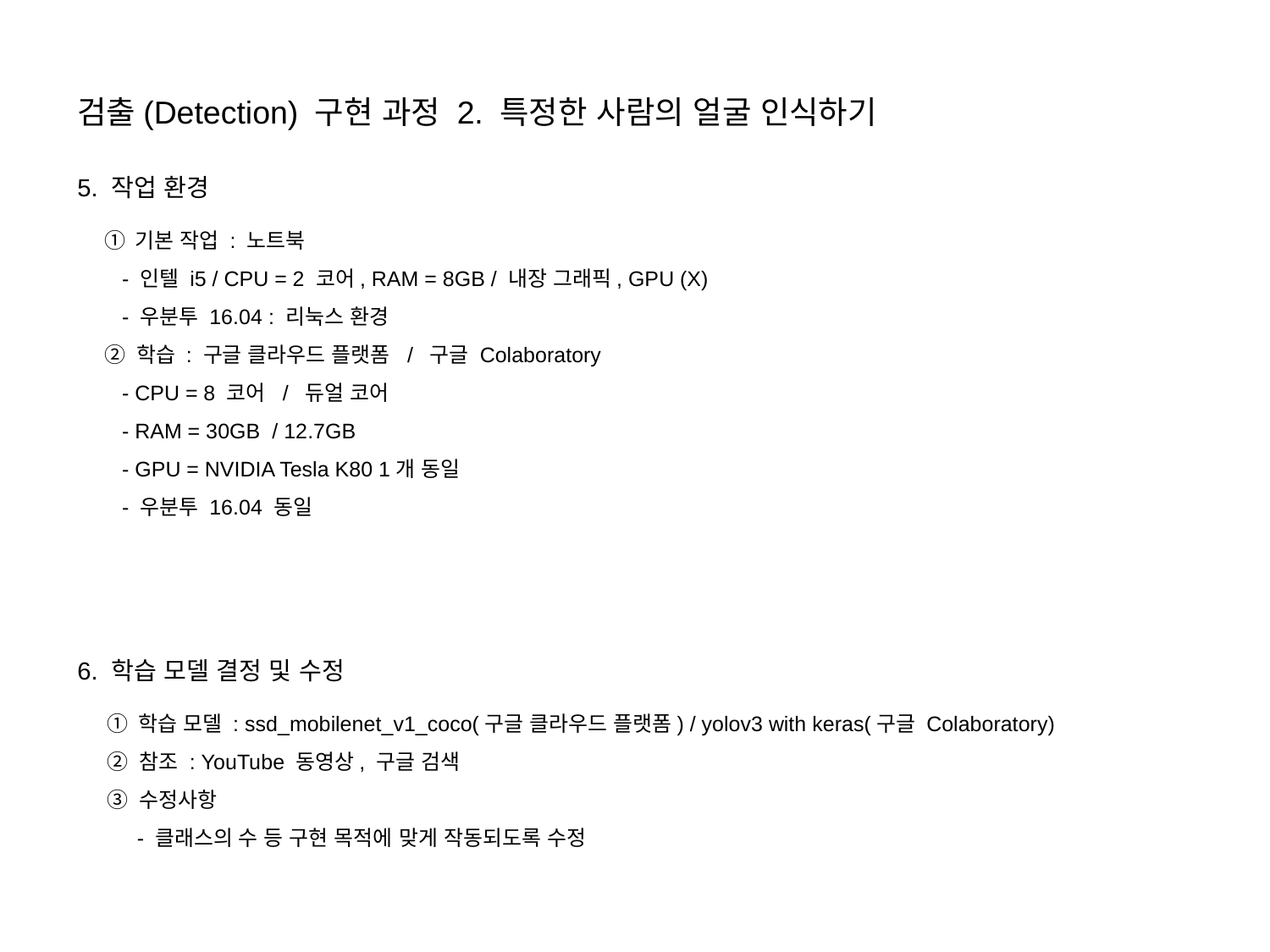

검출(Detection) 구현 과정 2. 특정한 사람의 얼굴 인식하기
5. 작업 환경
① 기본 작업 : 노트북
   - 인텔 i5 / CPU = 2 코어, RAM = 8GB / 내장 그래픽, GPU (X)
   - 우분투 16.04 : 리눅스 환경
② 학습 : 구글 클라우드 플랫폼  /  구글 Colaboratory
   - CPU = 8 코어  /  듀얼 코어
   - RAM = 30GB  / 12.7GB
   - GPU = NVIDIA Tesla K80 1개 동일
   - 우분투 16.04 동일
6. 학습 모델 결정 및 수정
① 학습 모델 : ssd_mobilenet_v1_coco(구글 클라우드 플랫폼) / yolov3 with keras(구글 Colaboratory)
② 참조 : YouTube 동영상, 구글 검색
③ 수정사항
     - 클래스의 수 등 구현 목적에 맞게 작동되도록 수정